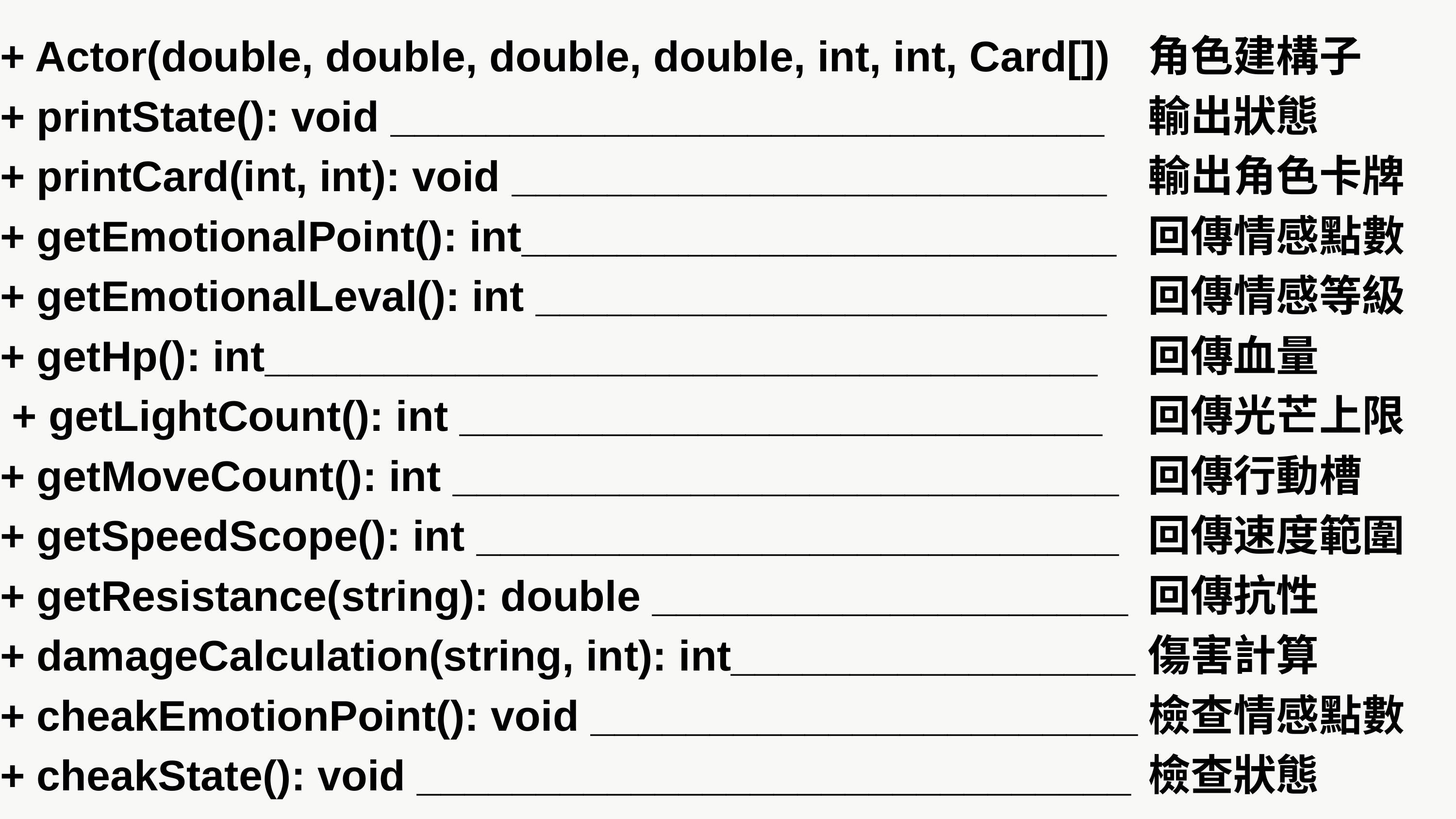

+ Actor(double, double, double, double, int, int, Card[])
+ printState(): void ______________________________
+ printCard(int, int): void _________________________
+ getEmotionalPoint(): int_________________________
+ getEmotionalLeval(): int ________________________
+ getHp(): int___________________________________
 + getLightCount(): int ___________________________
+ getMoveCount(): int ____________________________
+ getSpeedScope(): int ___________________________
+ getResistance(string): double ____________________
+ damageCalculation(string, int): int_________________
+ cheakEmotionPoint(): void _______________________
+ cheakState(): void ______________________________

角色建構子
輸出狀態
輸出角色卡牌
回傳情感點數
回傳情感等級
回傳血量
回傳光芒上限
回傳行動槽
回傳速度範圍
回傳抗性
傷害計算
檢查情感點數
檢查狀態